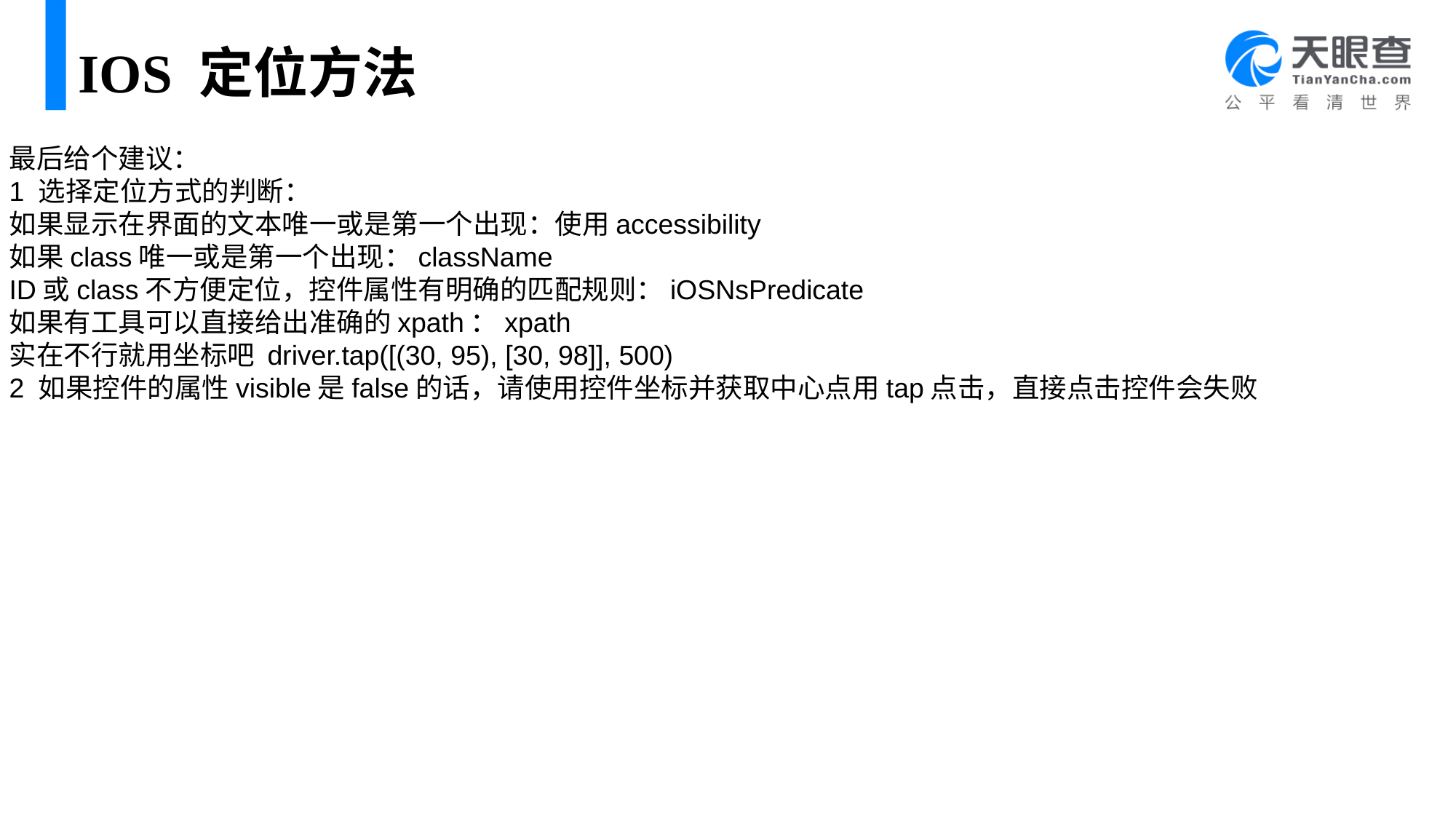

# IOS 定位方法
最后给个建议：
1 选择定位方式的判断：
如果显示在界面的文本唯一或是第一个出现：使用accessibility
如果class唯一或是第一个出现：className
ID或class不方便定位，控件属性有明确的匹配规则：iOSNsPredicate
如果有工具可以直接给出准确的xpath：xpath
实在不行就用坐标吧 driver.tap([(30, 95), [30, 98]], 500)
2 如果控件的属性visible是false的话，请使用控件坐标并获取中心点用tap点击，直接点击控件会失败